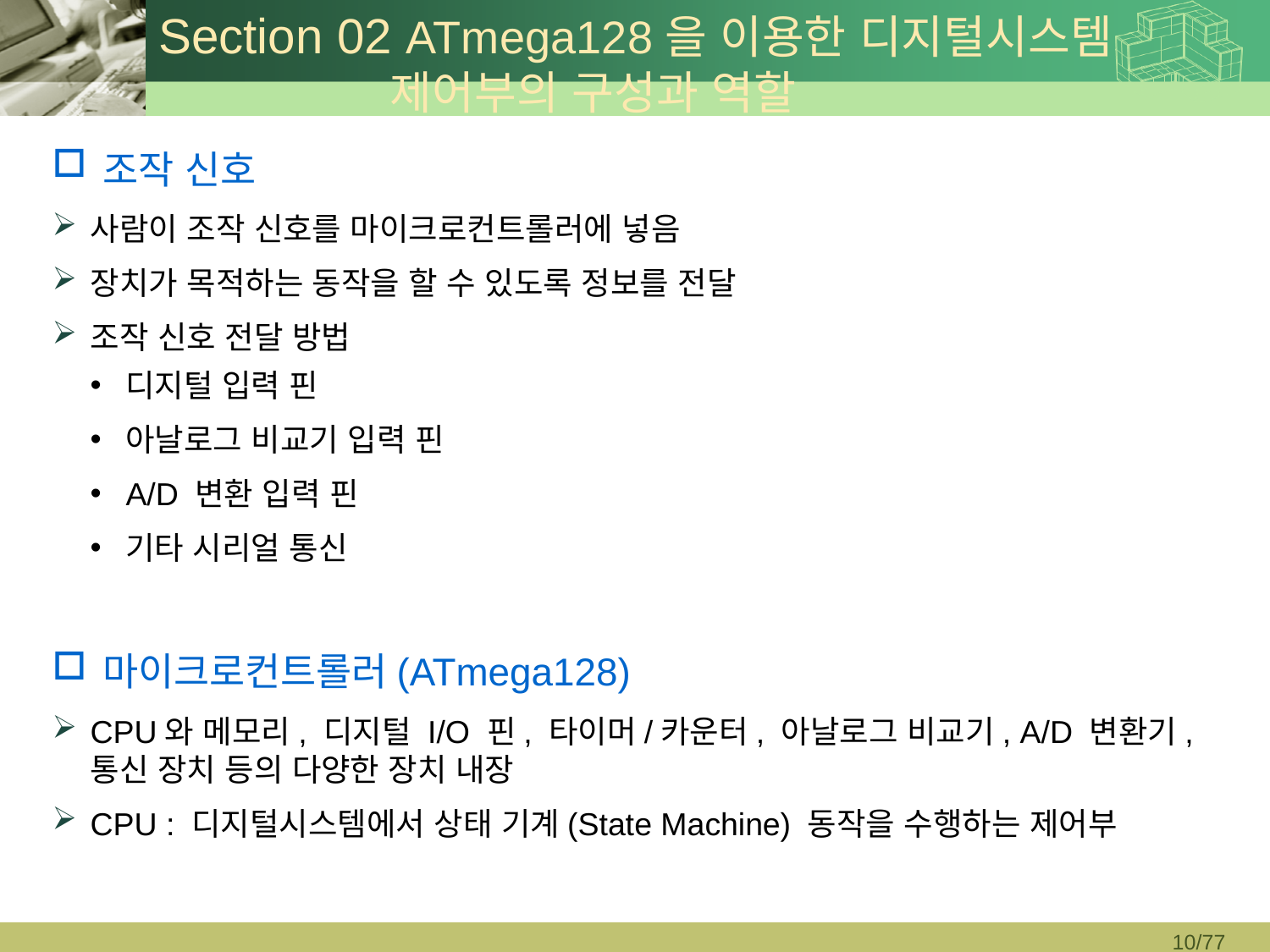

# Section 02 ATmega128을 이용한 디지털시스템 제어부의 구성과 역할
조작 신호
사람이 조작 신호를 마이크로컨트롤러에 넣음
장치가 목적하는 동작을 할 수 있도록 정보를 전달
조작 신호 전달 방법
디지털 입력 핀
아날로그 비교기 입력 핀
A/D 변환 입력 핀
기타 시리얼 통신

마이크로컨트롤러(ATmega128)
CPU와 메모리, 디지털 I/O 핀, 타이머/카운터, 아날로그 비교기, A/D 변환기,
통신 장치 등의 다양한 장치 내장
CPU : 디지털시스템에서 상태 기계(State Machine) 동작을 수행하는 제어부